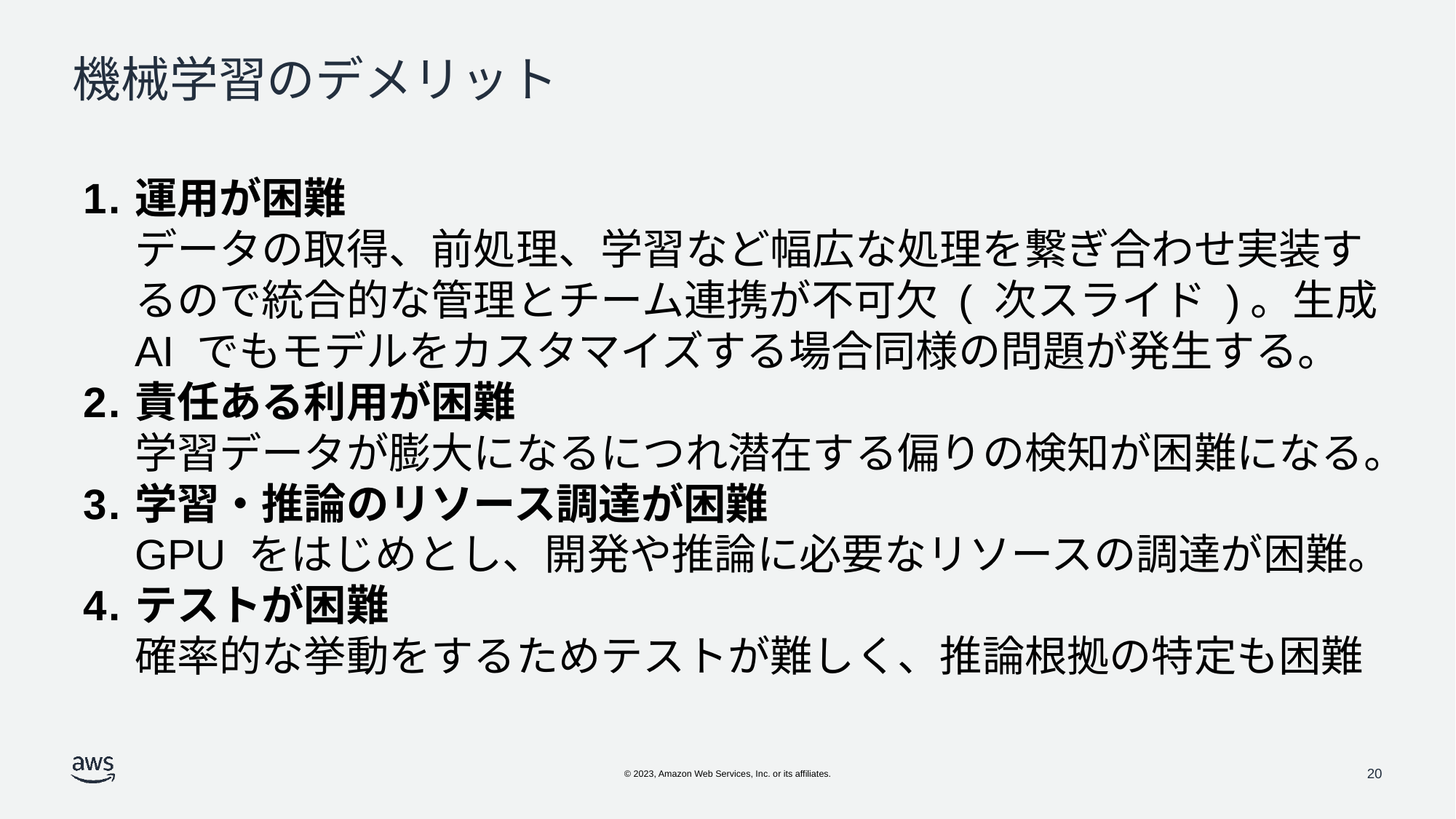

# 機械学習のデメリット
運用が困難
データの取得、前処理、学習など幅広な処理を繋ぎ合わせ実装するので統合的な管理とチーム連携が不可欠 ( 次スライド )。生成 AI でもモデルをカスタマイズする場合同様の問題が発生する。
責任ある利用が困難
学習データが膨大になるにつれ潜在する偏りの検知が困難になる。
学習・推論のリソース調達が困難
GPU をはじめとし、開発や推論に必要なリソースの調達が困難。
テストが困難
確率的な挙動をするためテストが難しく、推論根拠の特定も困難
20